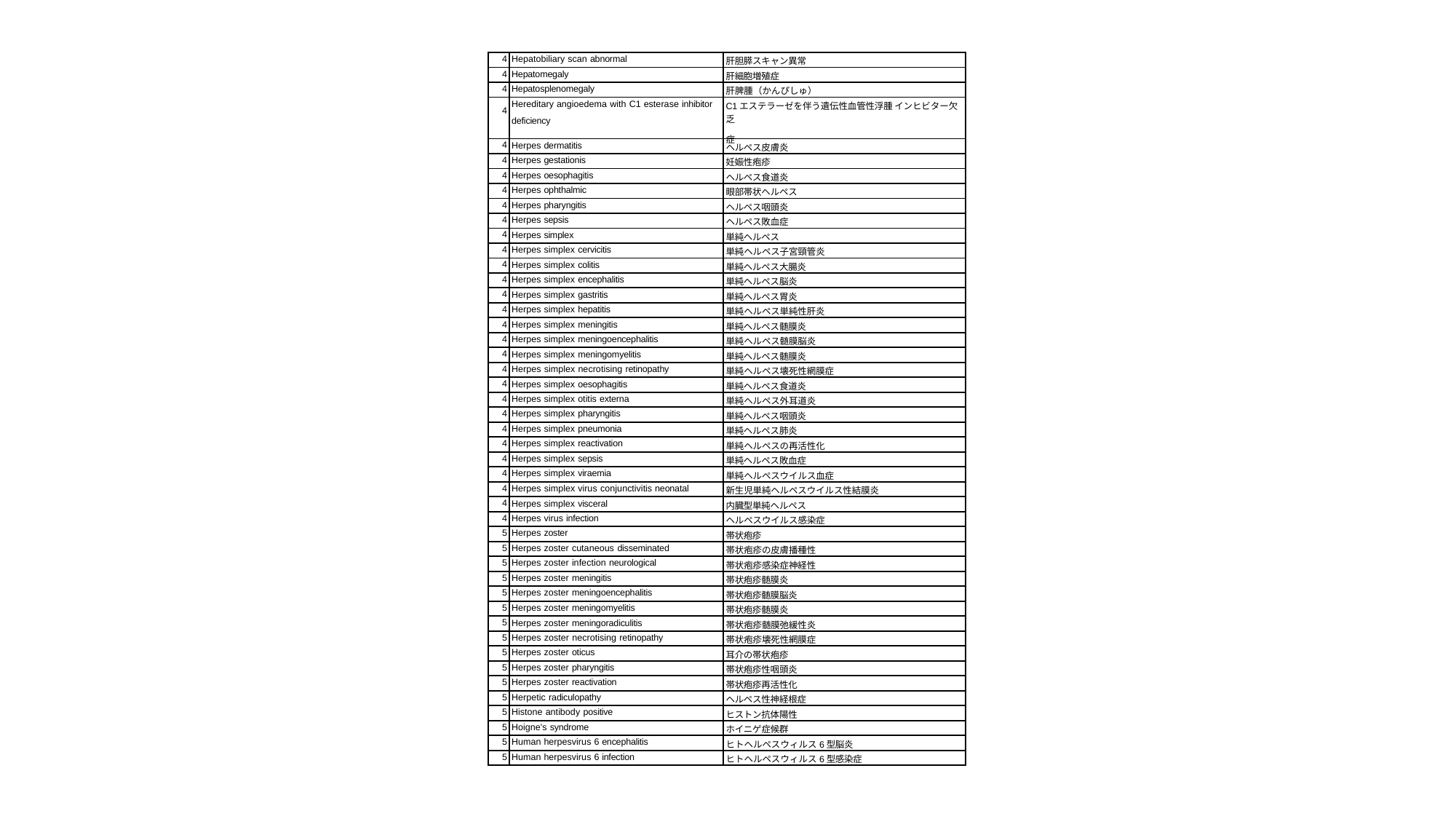

| 4 | Hepatobiliary scan abnormal | 肝胆膵スキャン異常 |
| --- | --- | --- |
| 4 | Hepatomegaly | 肝細胞増殖症 |
| 4 | Hepatosplenomegaly | 肝脾腫（かんぴしゅ） |
| 4 | Hereditary angioedema with C1 esterase inhibitor deficiency | C1エステラーゼを伴う遺伝性血管性浮腫 インヒビター欠乏 症 |
| 4 | Herpes dermatitis | ヘルペス皮膚炎 |
| 4 | Herpes gestationis | 妊娠性疱疹 |
| 4 | Herpes oesophagitis | ヘルペス食道炎 |
| 4 | Herpes ophthalmic | 眼部帯状ヘルペス |
| 4 | Herpes pharyngitis | ヘルペス咽頭炎 |
| 4 | Herpes sepsis | ヘルペス敗血症 |
| 4 | Herpes simplex | 単純ヘルペス |
| 4 | Herpes simplex cervicitis | 単純ヘルペス子宮頸管炎 |
| 4 | Herpes simplex colitis | 単純ヘルペス大腸炎 |
| 4 | Herpes simplex encephalitis | 単純ヘルペス脳炎 |
| 4 | Herpes simplex gastritis | 単純ヘルペス胃炎 |
| 4 | Herpes simplex hepatitis | 単純ヘルペス単純性肝炎 |
| 4 | Herpes simplex meningitis | 単純ヘルペス髄膜炎 |
| 4 | Herpes simplex meningoencephalitis | 単純ヘルペス髄膜脳炎 |
| 4 | Herpes simplex meningomyelitis | 単純ヘルペス髄膜炎 |
| 4 | Herpes simplex necrotising retinopathy | 単純ヘルペス壊死性網膜症 |
| 4 | Herpes simplex oesophagitis | 単純ヘルペス食道炎 |
| 4 | Herpes simplex otitis externa | 単純ヘルペス外耳道炎 |
| 4 | Herpes simplex pharyngitis | 単純ヘルペス咽頭炎 |
| 4 | Herpes simplex pneumonia | 単純ヘルペス肺炎 |
| 4 | Herpes simplex reactivation | 単純ヘルペスの再活性化 |
| 4 | Herpes simplex sepsis | 単純ヘルペス敗血症 |
| 4 | Herpes simplex viraemia | 単純ヘルペスウイルス血症 |
| 4 | Herpes simplex virus conjunctivitis neonatal | 新生児単純ヘルペスウイルス性結膜炎 |
| 4 | Herpes simplex visceral | 内臓型単純ヘルペス |
| 4 | Herpes virus infection | ヘルペスウイルス感染症 |
| 5 | Herpes zoster | 帯状疱疹 |
| 5 | Herpes zoster cutaneous disseminated | 帯状疱疹の皮膚播種性 |
| 5 | Herpes zoster infection neurological | 帯状疱疹感染症神経性 |
| 5 | Herpes zoster meningitis | 帯状疱疹髄膜炎 |
| 5 | Herpes zoster meningoencephalitis | 帯状疱疹髄膜脳炎 |
| 5 | Herpes zoster meningomyelitis | 帯状疱疹髄膜炎 |
| 5 | Herpes zoster meningoradiculitis | 帯状疱疹髄膜弛緩性炎 |
| 5 | Herpes zoster necrotising retinopathy | 帯状疱疹壊死性網膜症 |
| 5 | Herpes zoster oticus | 耳介の帯状疱疹 |
| 5 | Herpes zoster pharyngitis | 帯状疱疹性咽頭炎 |
| 5 | Herpes zoster reactivation | 帯状疱疹再活性化 |
| 5 | Herpetic radiculopathy | ヘルペス性神経根症 |
| 5 | Histone antibody positive | ヒストン抗体陽性 |
| 5 | Hoigne's syndrome | ホイニゲ症候群 |
| 5 | Human herpesvirus 6 encephalitis | ヒトヘルペスウィルス6型脳炎 |
| 5 | Human herpesvirus 6 infection | ヒトヘルペスウィルス6型感染症 |
105 / 29 ページ